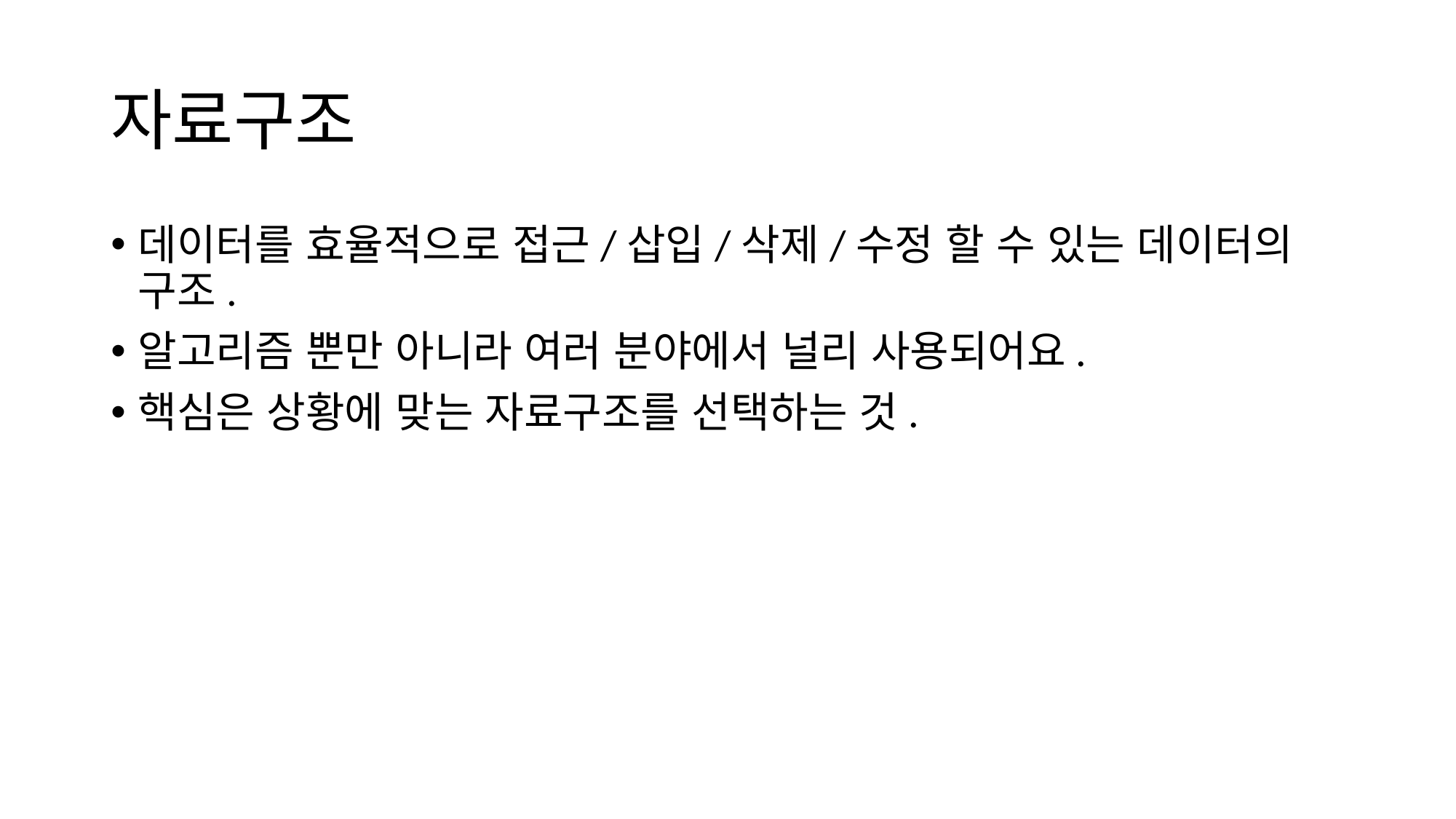

# 자료구조
데이터를 효율적으로 접근/삽입/삭제/수정 할 수 있는 데이터의 구조.
알고리즘 뿐만 아니라 여러 분야에서 널리 사용되어요.
핵심은 상황에 맞는 자료구조를 선택하는 것.